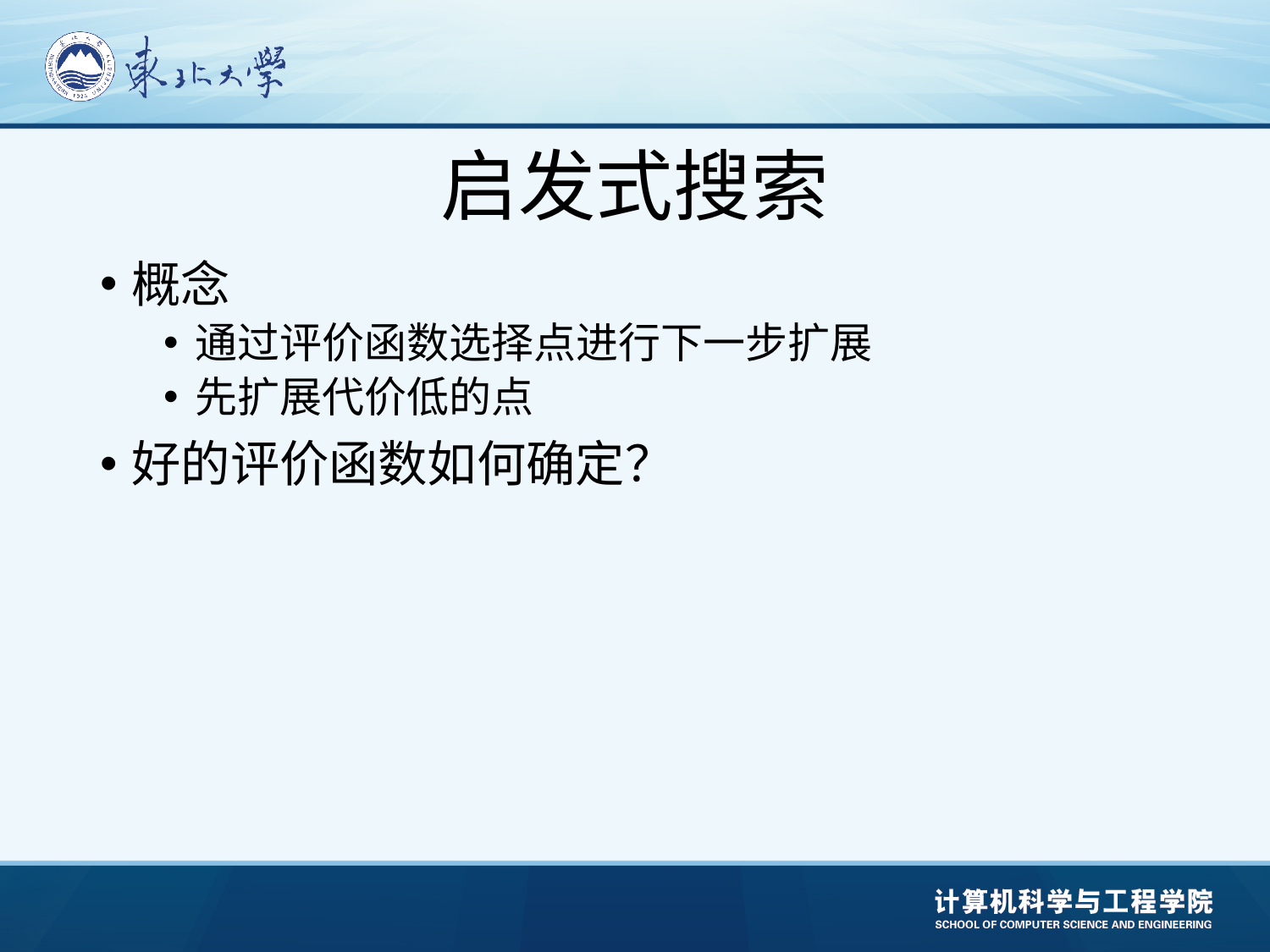

# 启发式搜索
概念
通过评价函数选择点进行下一步扩展
先扩展代价低的点
好的评价函数如何确定？